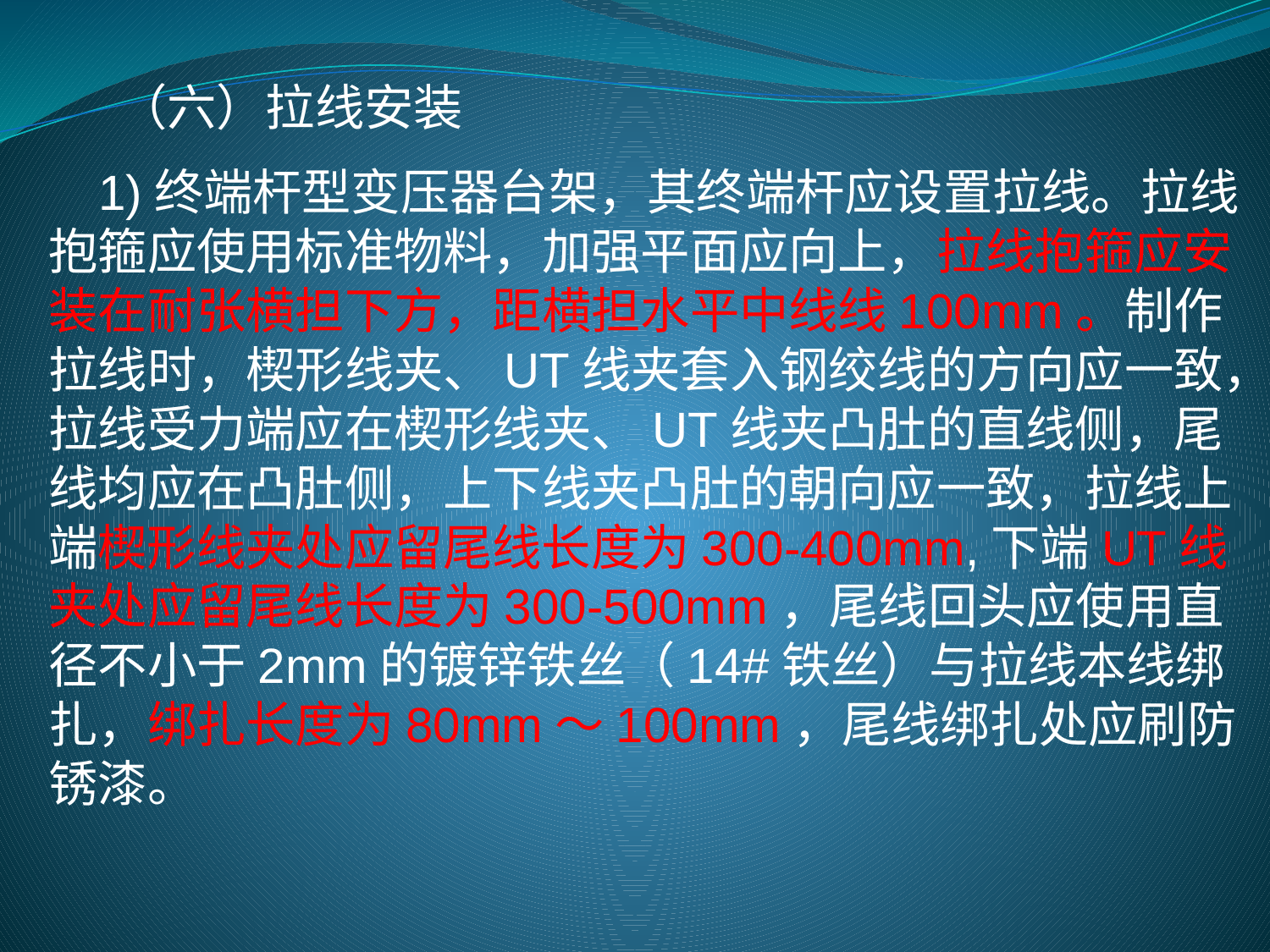

（六）拉线安装
1)终端杆型变压器台架，其终端杆应设置拉线。拉线抱箍应使用标准物料，加强平面应向上，拉线抱箍应安装在耐张横担下方，距横担水平中线线100mm。制作拉线时，楔形线夹、UT线夹套入钢绞线的方向应一致，拉线受力端应在楔形线夹、UT线夹凸肚的直线侧，尾线均应在凸肚侧，上下线夹凸肚的朝向应一致，拉线上端楔形线夹处应留尾线长度为300-400mm,下端UT线夹处应留尾线长度为300-500mm，尾线回头应使用直径不小于2mm的镀锌铁丝（14#铁丝）与拉线本线绑扎，绑扎长度为80mm～100mm，尾线绑扎处应刷防锈漆。